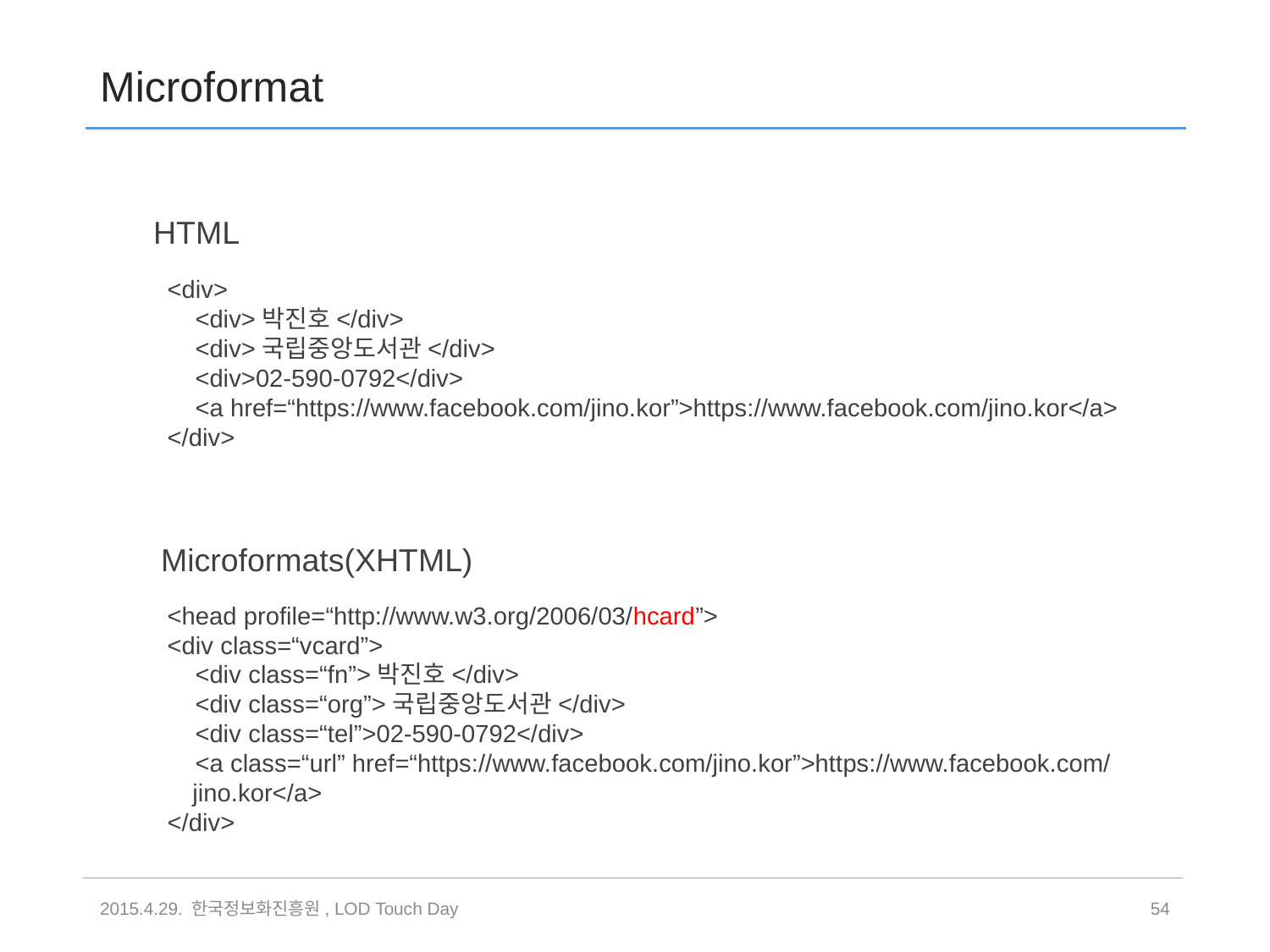

# Microformat
HTML
<div>
    <div>박진호</div>
    <div>국립중앙도서관</div>
    <div>02-590-0792</div>
    <a href=“https://www.facebook.com/jino.kor”>https://www.facebook.com/jino.kor</a>
</div>
Microformats(XHTML)
<head profile=“http://www.w3.org/2006/03/hcard”>
<div class=“vcard”>
    <div class=“fn”>박진호</div>
    <div class=“org”>국립중앙도서관</div>
    <div class=“tel”>02-590-0792</div>
    <a class=“url” href=“https://www.facebook.com/jino.kor”>https://www.facebook.com/jino.kor</a>
</div>
2015.4.29. 한국정보화진흥원, LOD Touch Day
54